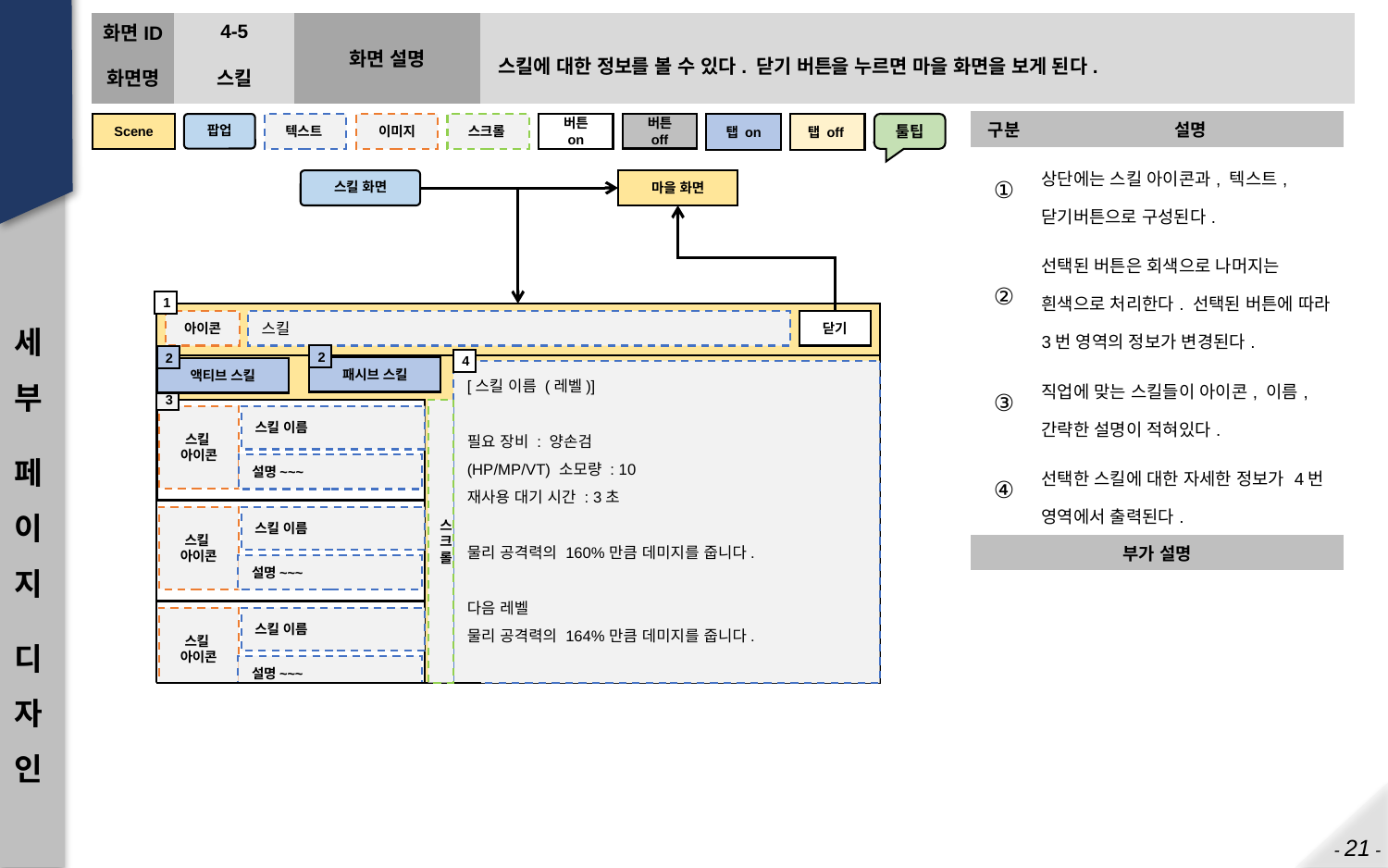

| 화면ID | 4-5 | 화면 설명 | 스킬에 대한 정보를 볼 수 있다. 닫기 버튼을 누르면 마을 화면을 보게 된다. |
| --- | --- | --- | --- |
| 화면명 | 스킬 |  |  |
| 구분 | 설명 |
| --- | --- |
| ① | 상단에는 스킬 아이콘과, 텍스트, 닫기버튼으로 구성된다. |
| ② | 선택된 버튼은 회색으로 나머지는 흰색으로 처리한다. 선택된 버튼에 따라 3번 영역의 정보가 변경된다. |
| ③ | 직업에 맞는 스킬들이 아이콘, 이름, 간략한 설명이 적혀있다. |
| ④ | 선택한 스킬에 대한 자세한 정보가 4번 영역에서 출력된다. |
| 부가 설명 |  |
|  |  |
스킬 화면
마을 화면
세부
페이지
디자인
1

아이콘
스킬
닫기

2
2
4
[스킬 이름 (레벨)]

필요 장비 : 양손검
(HP/MP/VT) 소모량 : 10
재사용 대기 시간 : 3초

물리 공격력의 160%만큼 데미지를 줍니다.

다음 레벨
물리 공격력의 164%만큼 데미지를 줍니다.
패시브 스킬
액티브 스킬
3
설명~~~

스킬 이름
스킬
아이콘
스크롤

스킬 이름
스킬
아이콘
설명~~~

스킬 이름
스킬
아이콘
설명~~~